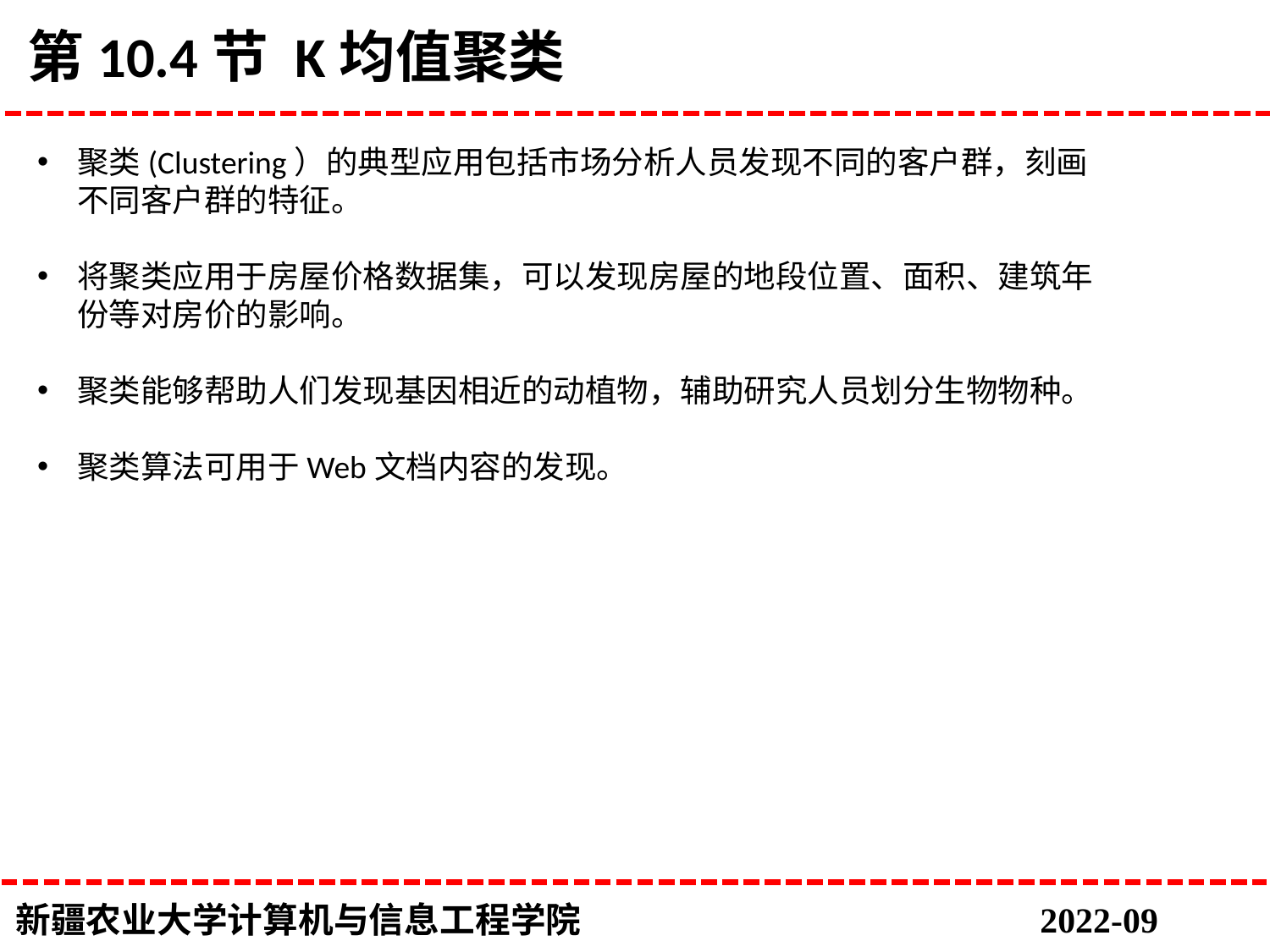

# 第10.4节 K均值聚类
聚类(Clustering）的典型应用包括市场分析人员发现不同的客户群，刻画不同客户群的特征。

将聚类应用于房屋价格数据集，可以发现房屋的地段位置、面积、建筑年份等对房价的影响。

聚类能够帮助人们发现基因相近的动植物，辅助研究人员划分生物物种。

聚类算法可用于Web文档内容的发现。